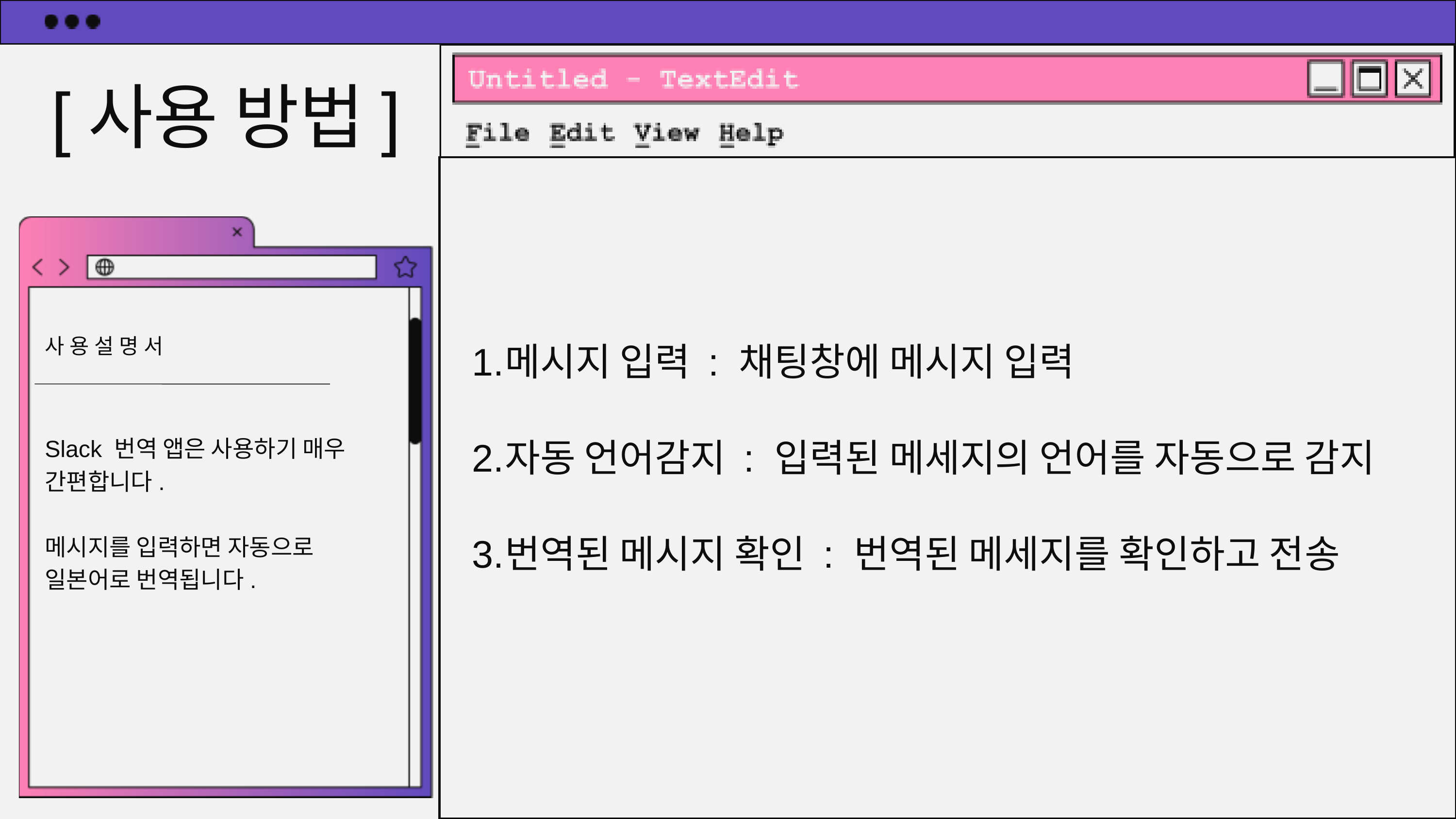

[사용 방법]

메시지 입력 : 채팅창에 메시지 입력
자동 언어감지 : 입력된 메세지의 언어를 자동으로 감지
번역된 메시지 확인 : 번역된 메세지를 확인하고 전송

사용설명서

Slack 번역 앱은 사용하기 매우 간편합니다.

메시지를 입력하면 자동으로 일본어로 번역됩니다.